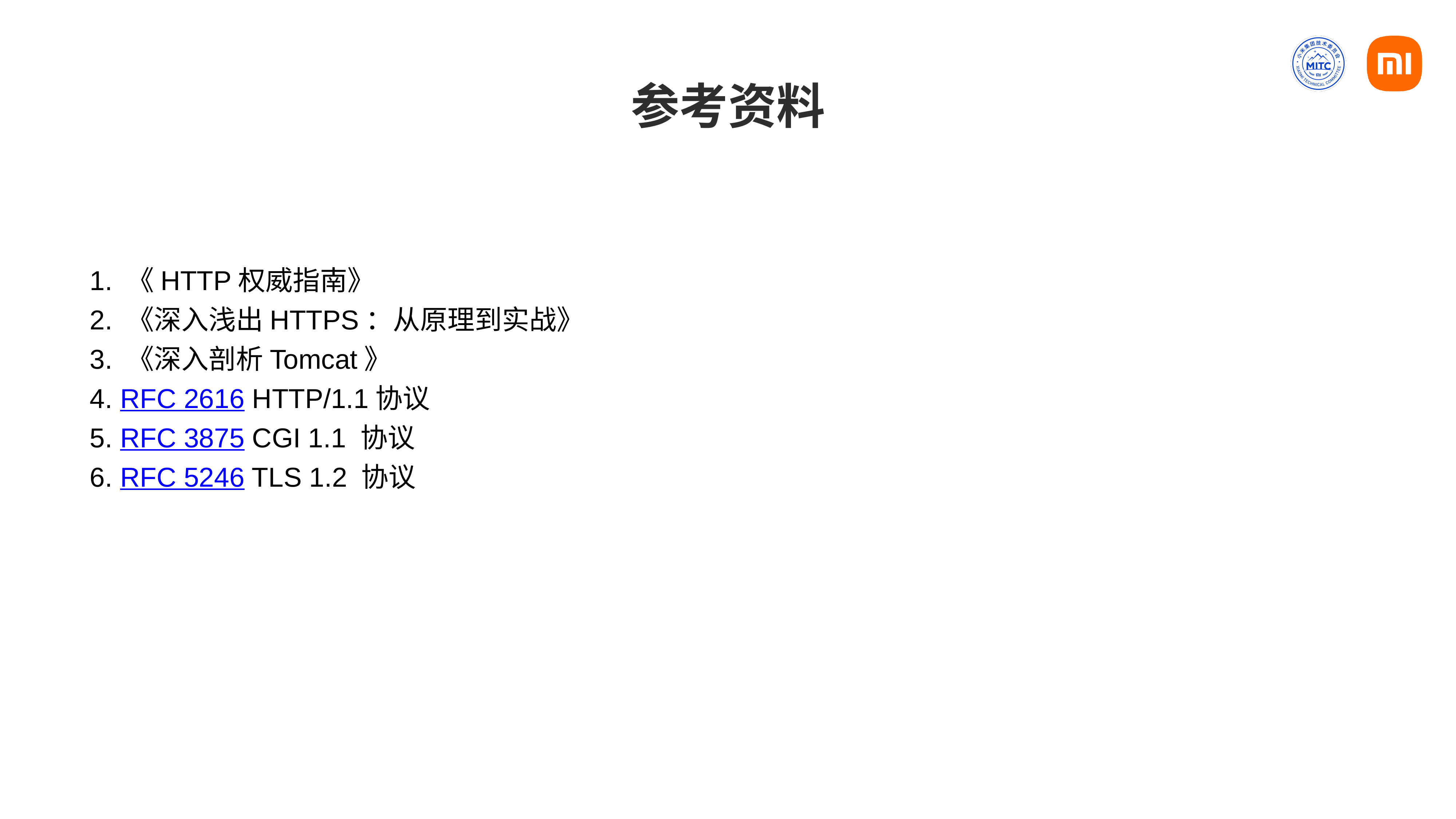

# 参考资料

1. 《HTTP权威指南》
2. 《深入浅出HTTPS：从原理到实战》
3. 《深入剖析Tomcat》
4. RFC 2616 HTTP/1.1协议
5. RFC 3875 CGI 1.1 协议
6. RFC 5246 TLS 1.2 协议